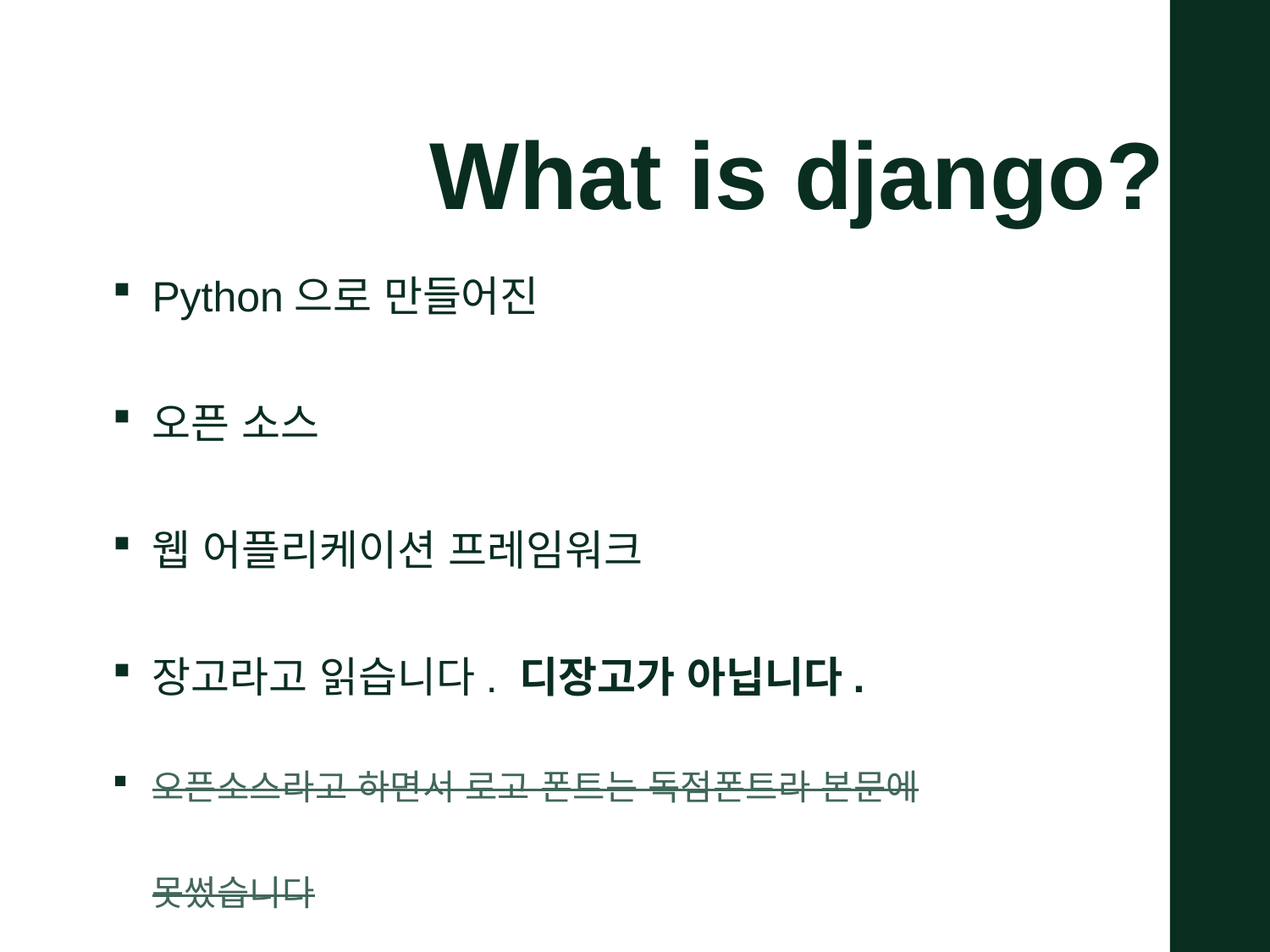

What is django?
Python으로 만들어진
오픈 소스
웹 어플리케이션 프레임워크
장고라고 읽습니다. 디장고가 아닙니다.
오픈소스라고 하면서 로고 폰트는 독점폰트라 본문에 못썼습니다